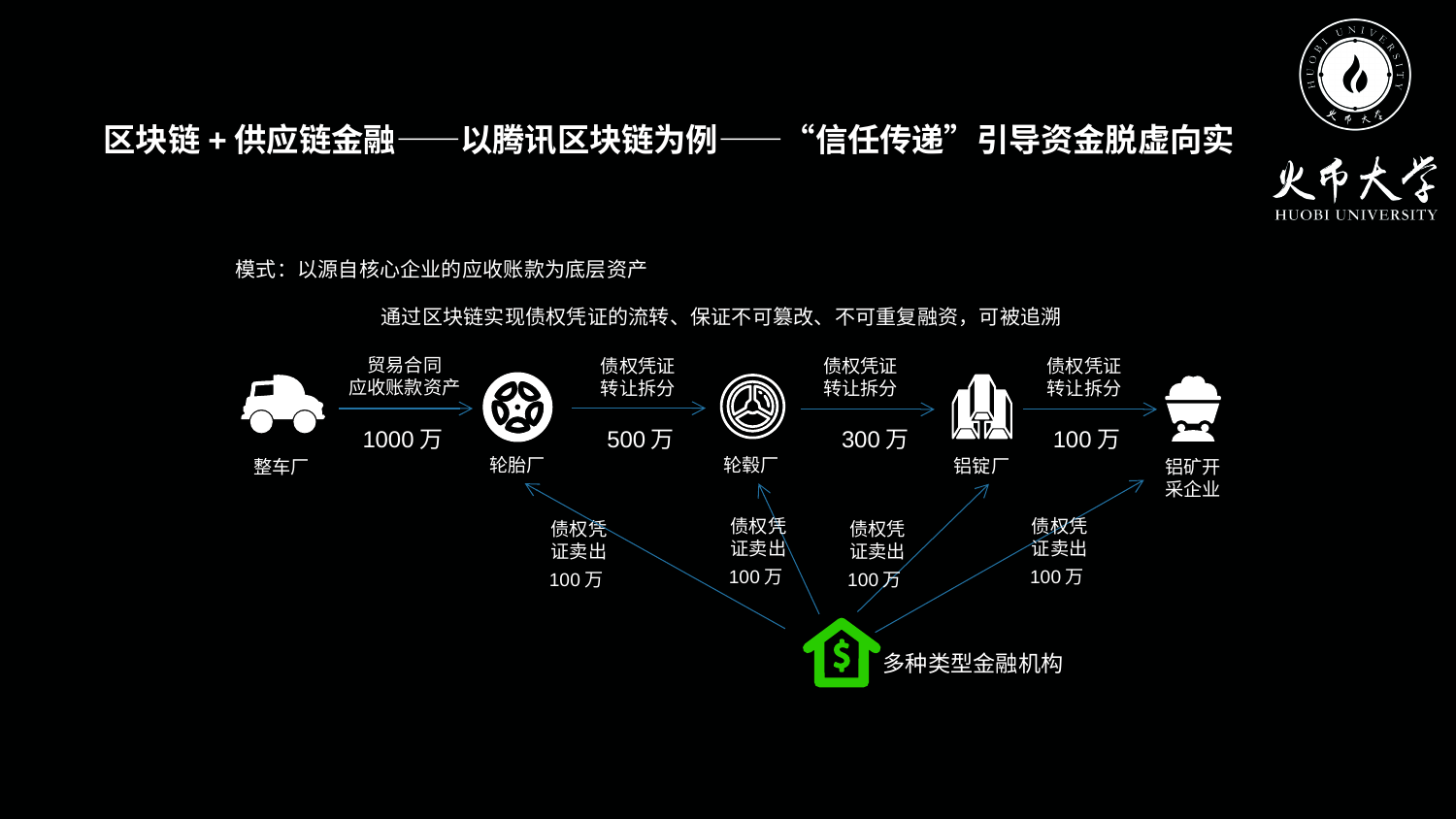

区块链+供应链金融——以腾讯区块链为例——“信任传递”引导资金脱虚向实
模式：以源自核⼼企业的应收账款为底层资产
	通过区块链实现债权凭证的流转、保证不可篡改、不可重复融资，可被追溯
贸易合同
应收账款资产
债权凭证
转让拆分
债权凭证
转让拆分
债权凭证
转让拆分

1000万
500万
300万
100万
轮胎厂
轮毂厂
铝锭厂
整车厂
铝矿开采企业
债权凭证卖出
100万
债权凭证卖出
100万
债权凭证卖出
100万
债权凭证卖出
100万

多种类型金融机构